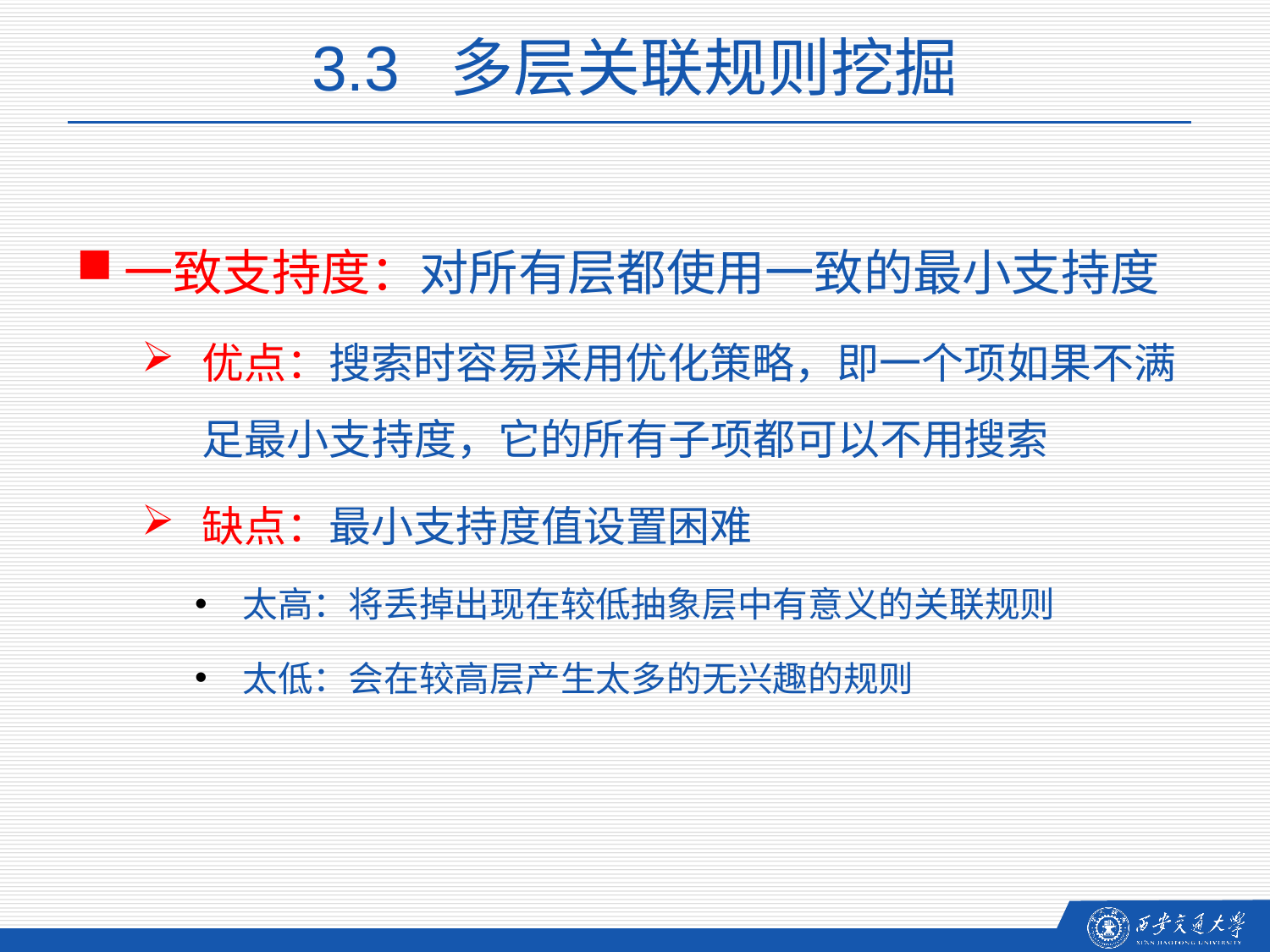

3.3  多层关联规则挖掘
一致支持度：对所有层都使用一致的最小支持度
优点：搜索时容易采用优化策略，即一个项如果不满足最小支持度，它的所有子项都可以不用搜索
缺点：最小支持度值设置困难
太高：将丢掉出现在较低抽象层中有意义的关联规则
太低：会在较高层产生太多的无兴趣的规则